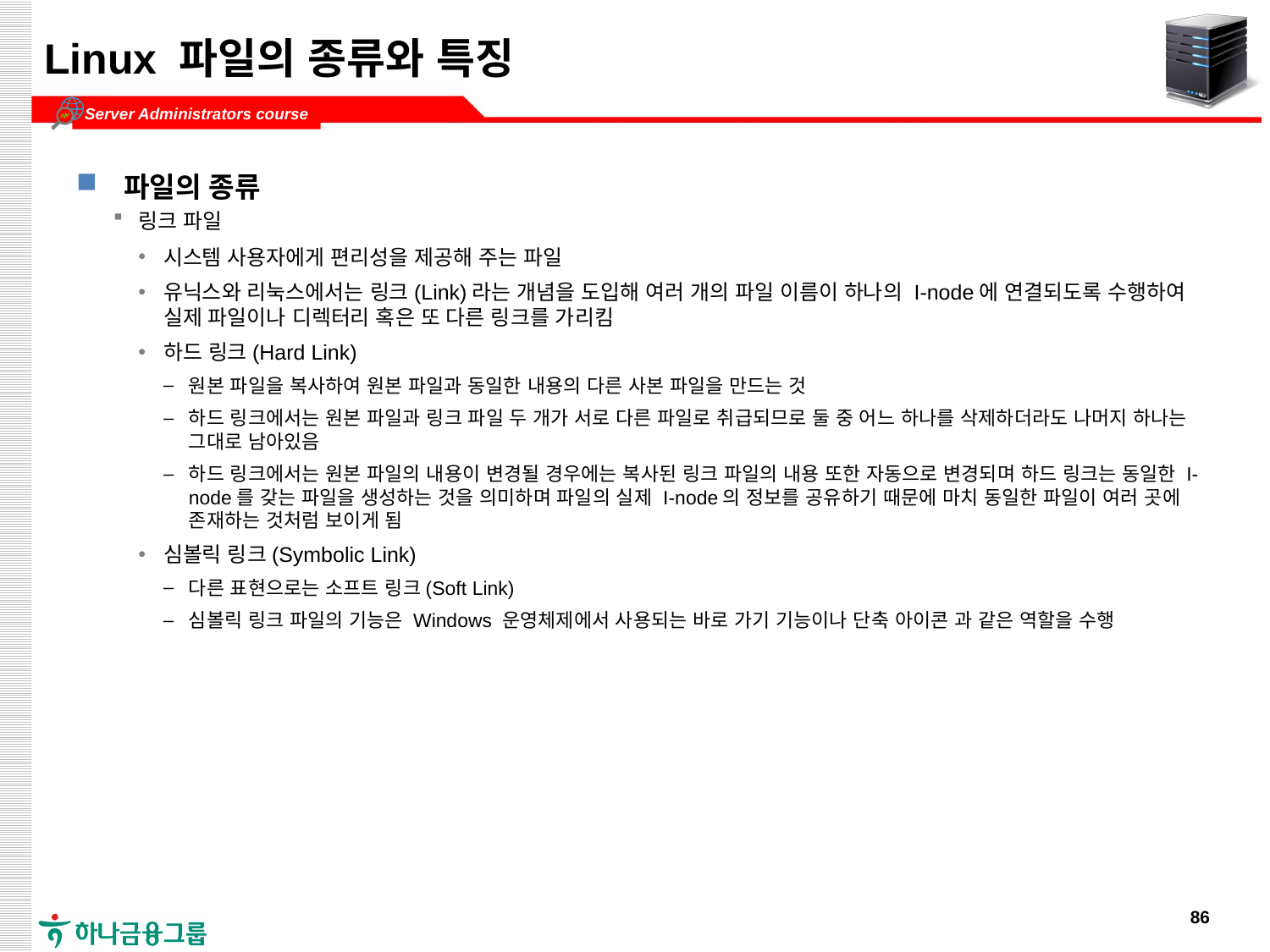

# Linux 파일의 종류와 특징
파일의 종류
링크 파일
시스템 사용자에게 편리성을 제공해 주는 파일
유닉스와 리눅스에서는 링크(Link)라는 개념을 도입해 여러 개의 파일 이름이 하나의 I-node에 연결되도록 수행하여 실제 파일이나 디렉터리 혹은 또 다른 링크를 가리킴
하드 링크(Hard Link)
원본 파일을 복사하여 원본 파일과 동일한 내용의 다른 사본 파일을 만드는 것
하드 링크에서는 원본 파일과 링크 파일 두 개가 서로 다른 파일로 취급되므로 둘 중 어느 하나를 삭제하더라도 나머지 하나는 그대로 남아있음
하드 링크에서는 원본 파일의 내용이 변경될 경우에는 복사된 링크 파일의 내용 또한 자동으로 변경되며 하드 링크는 동일한 I-node를 갖는 파일을 생성하는 것을 의미하며 파일의 실제 I-node의 정보를 공유하기 때문에 마치 동일한 파일이 여러 곳에 존재하는 것처럼 보이게 됨
심볼릭 링크(Symbolic Link)
다른 표현으로는 소프트 링크(Soft Link)
심볼릭 링크 파일의 기능은 Windows 운영체제에서 사용되는 바로 가기 기능이나 단축 아이콘 과 같은 역할을 수행